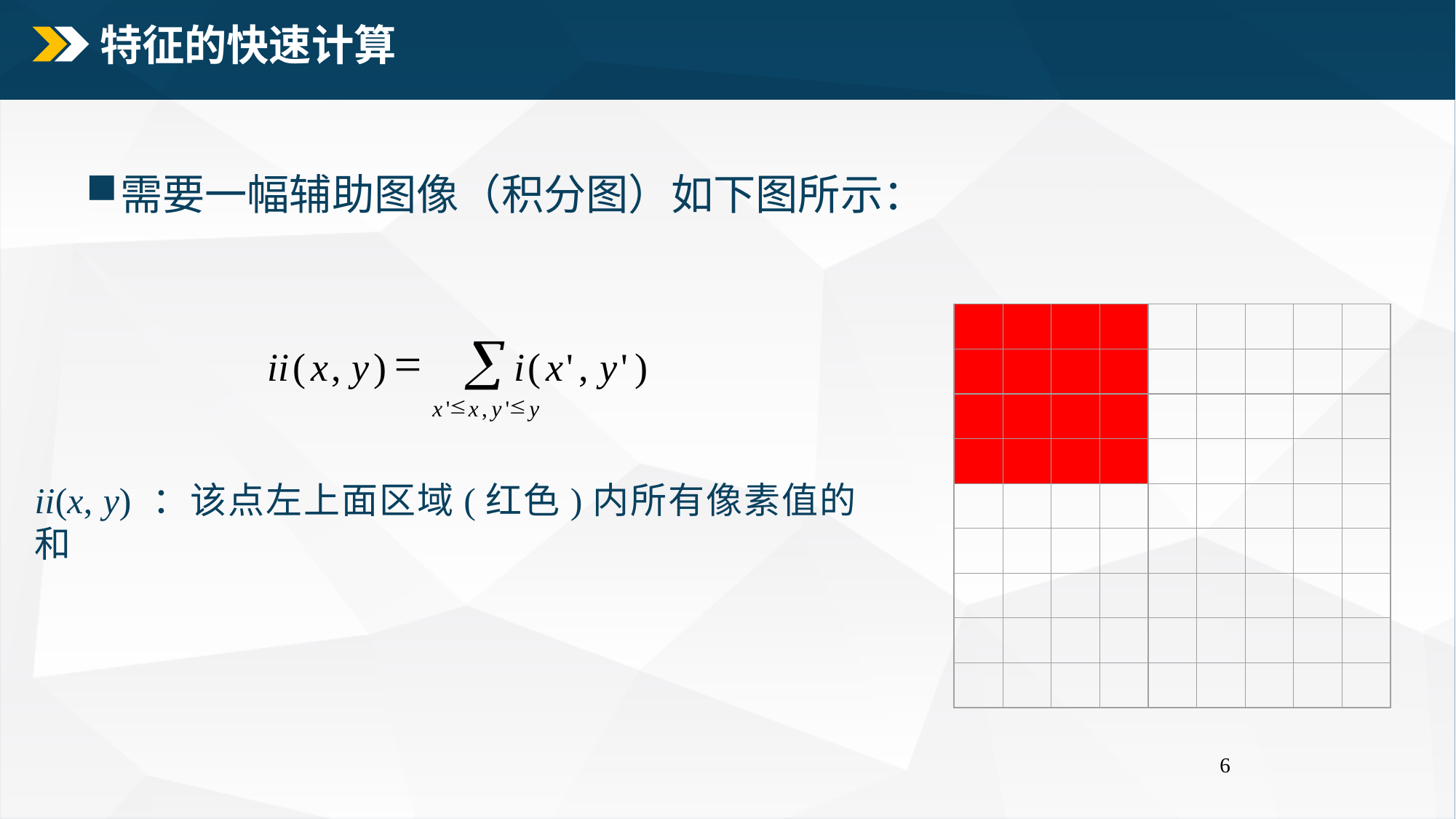

# 特征的快速计算
需要一幅辅助图像（积分图）如下图所示：

∑

=
ii
(
x
,
y
)
i
(
x
'
,
y
'
)
≤
≤
x
'
x
,
y
'
y
ii(x, y) ：该点左上面区域(红色)内所有像素值的和
6